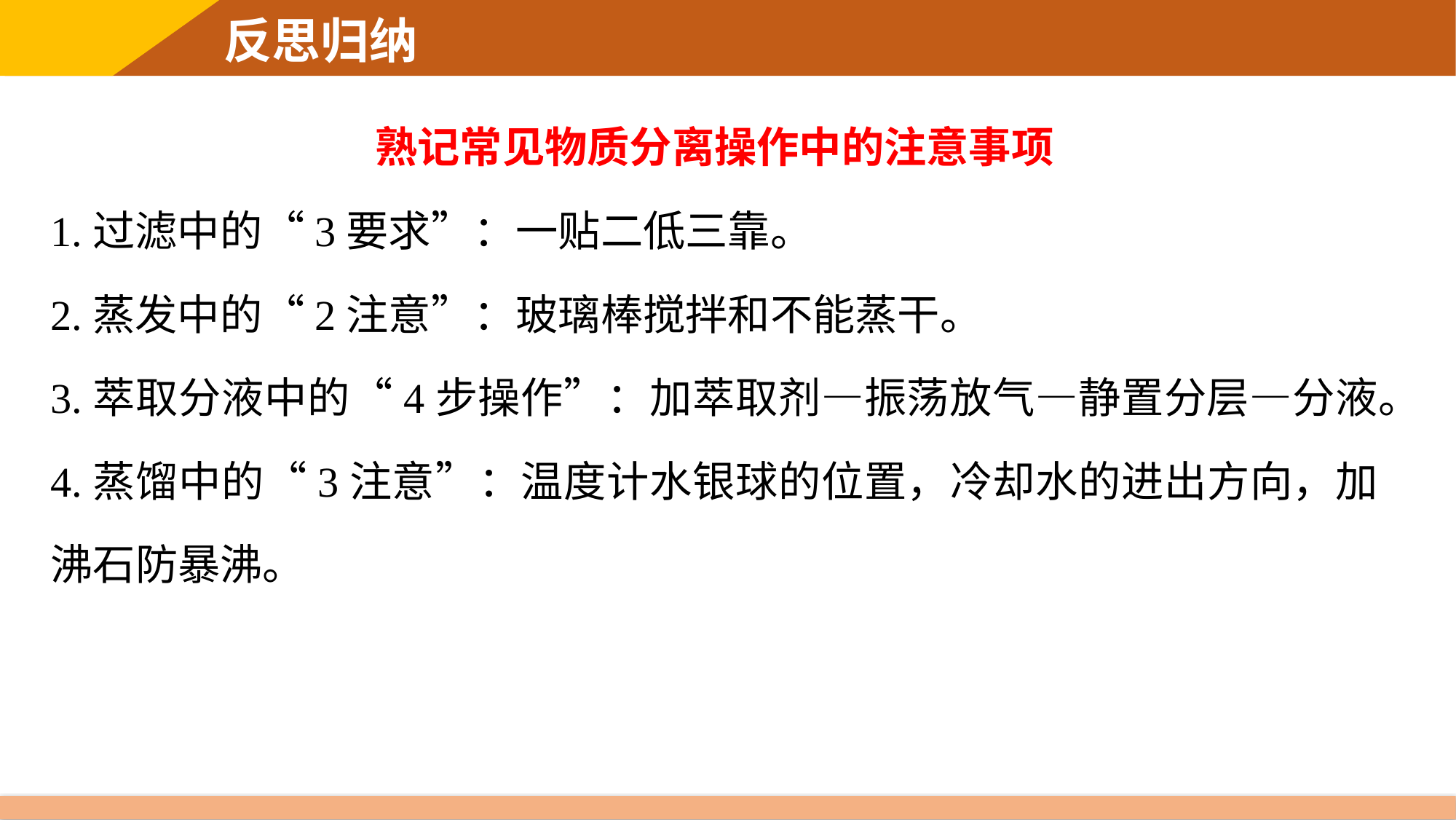

反思归纳
熟记常见物质分离操作中的注意事项
1.过滤中的“3要求”：一贴二低三靠。
2.蒸发中的“2注意”：玻璃棒搅拌和不能蒸干。
3.萃取分液中的“4步操作”：加萃取剂—振荡放气—静置分层—分液。
4.蒸馏中的“3注意”：温度计水银球的位置，冷却水的进出方向，加沸石防暴沸。